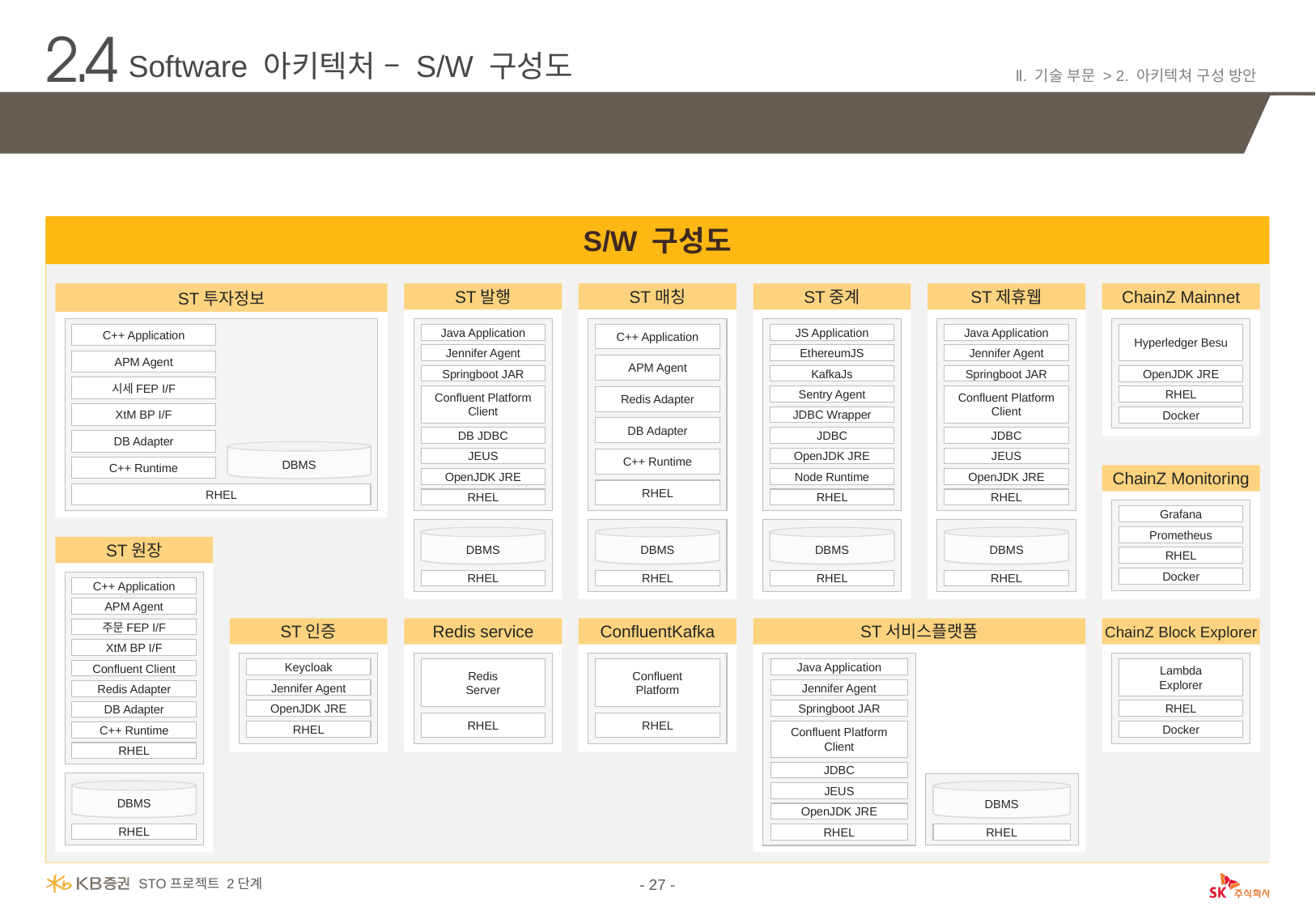

2.4
Software 아키텍처 – S/W 구성도
Ⅱ. 기술 부문 > 2. 아키텍쳐 구성 방안
S/W 구성도

S/W 구성도

ST투자정보

ST발행

ST매칭

ST중계

ST제휴웹

ChainZ Mainnet

Java Application
Jennifer Agent
Springboot JAR
Confluent Platform
Client
JDBC
JEUS
OpenJDK JRE
RHEL

C++ Application
C++ Application
Hyperledger Besu
Java Application
JS Application
Jennifer Agent
EthereumJS
APM Agent
APM Agent
Springboot JAR
KafkaJs
OpenJDK JRE
시세FEP I/F
Confluent Platform
Client
RHEL
Sentry Agent
Redis Adapter
XtM BP I/F
JDBC Wrapper
Docker
DB Adapter
DB JDBC
JDBC
DB Adapter

DBMS
JEUS
OpenJDK JRE
C++ Runtime
C++ Runtime

ChainZ Monitoring

Grafana
Prometheus
RHEL
Docker
OpenJDK JRE
Node Runtime
RHEL
RHEL
RHEL
RHEL

DBMS

DBMS

DBMS

DBMS

ST원장
RHEL
RHEL
RHEL
RHEL

C++ Application
APM Agent

ST인증

Redis service

Redis
Server
RHEL

ConfluentKafka

Confluent
Platform
RHEL

ST서비스플랫폼

ChainZ Block Explorer

Lambda
Explorer
RHEL
Docker
주문FEP I/F
XtM BP I/F

Keycloak
Jennifer Agent
OpenJDK JRE
RHEL

Java Application
Confluent Client
Jennifer Agent
Redis Adapter
Springboot JAR
DB Adapter
Confluent Platform
Client
C++ Runtime
RHEL
JDBC

DBMS
RHEL

DBMS
RHEL
JEUS
OpenJDK JRE
RHEL